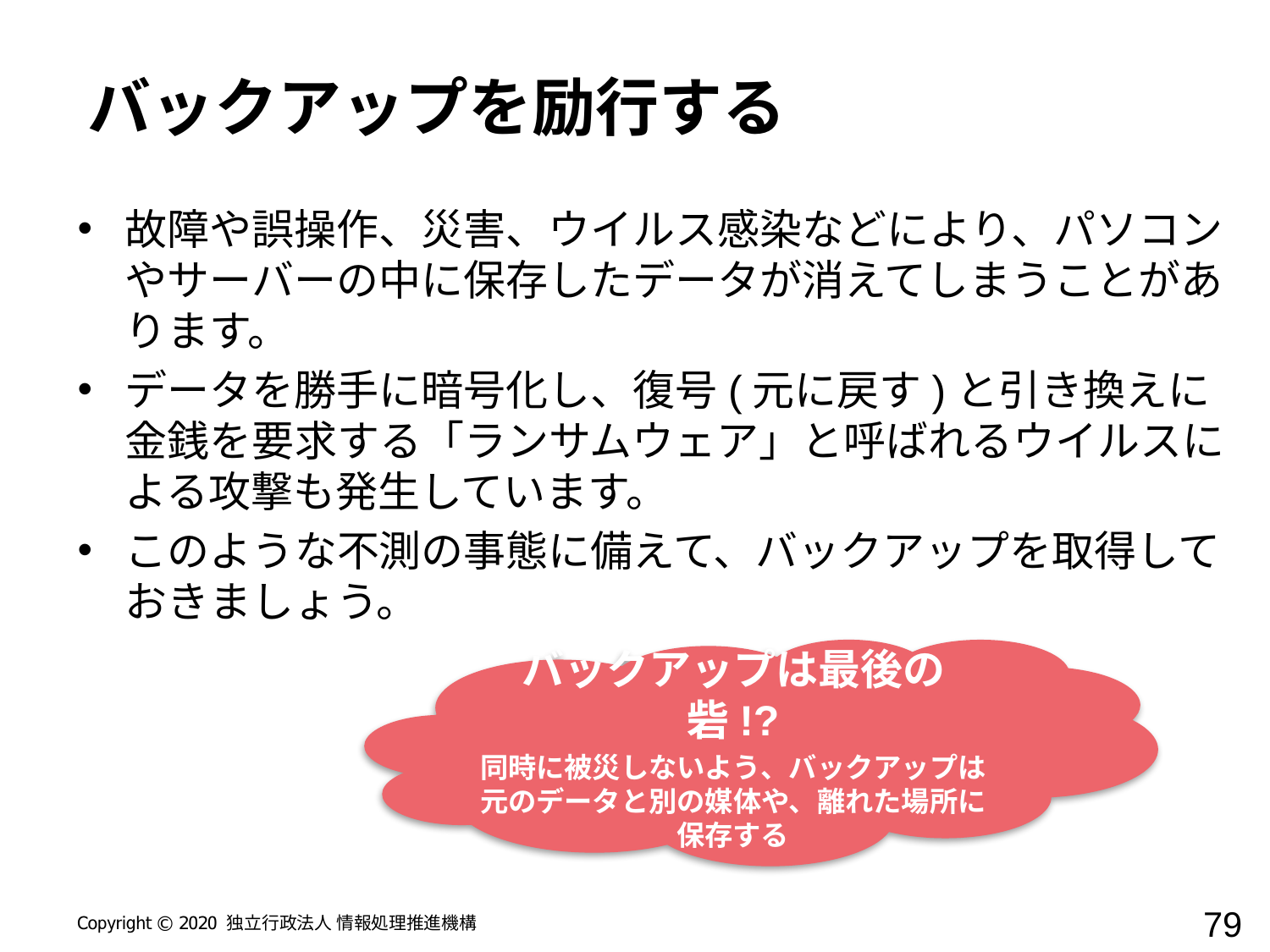

# バックアップを励行する
故障や誤操作、災害、ウイルス感染などにより、パソコンやサーバーの中に保存したデータが消えてしまうことがあります。
データを勝手に暗号化し、復号(元に戻す)と引き換えに金銭を要求する「ランサムウェア」と呼ばれるウイルスによる攻撃も発生しています。
このような不測の事態に備えて、バックアップを取得しておきましょう。
バックアップは最後の砦!?
同時に被災しないよう、バックアップは元のデータと別の媒体や、離れた場所に保存する